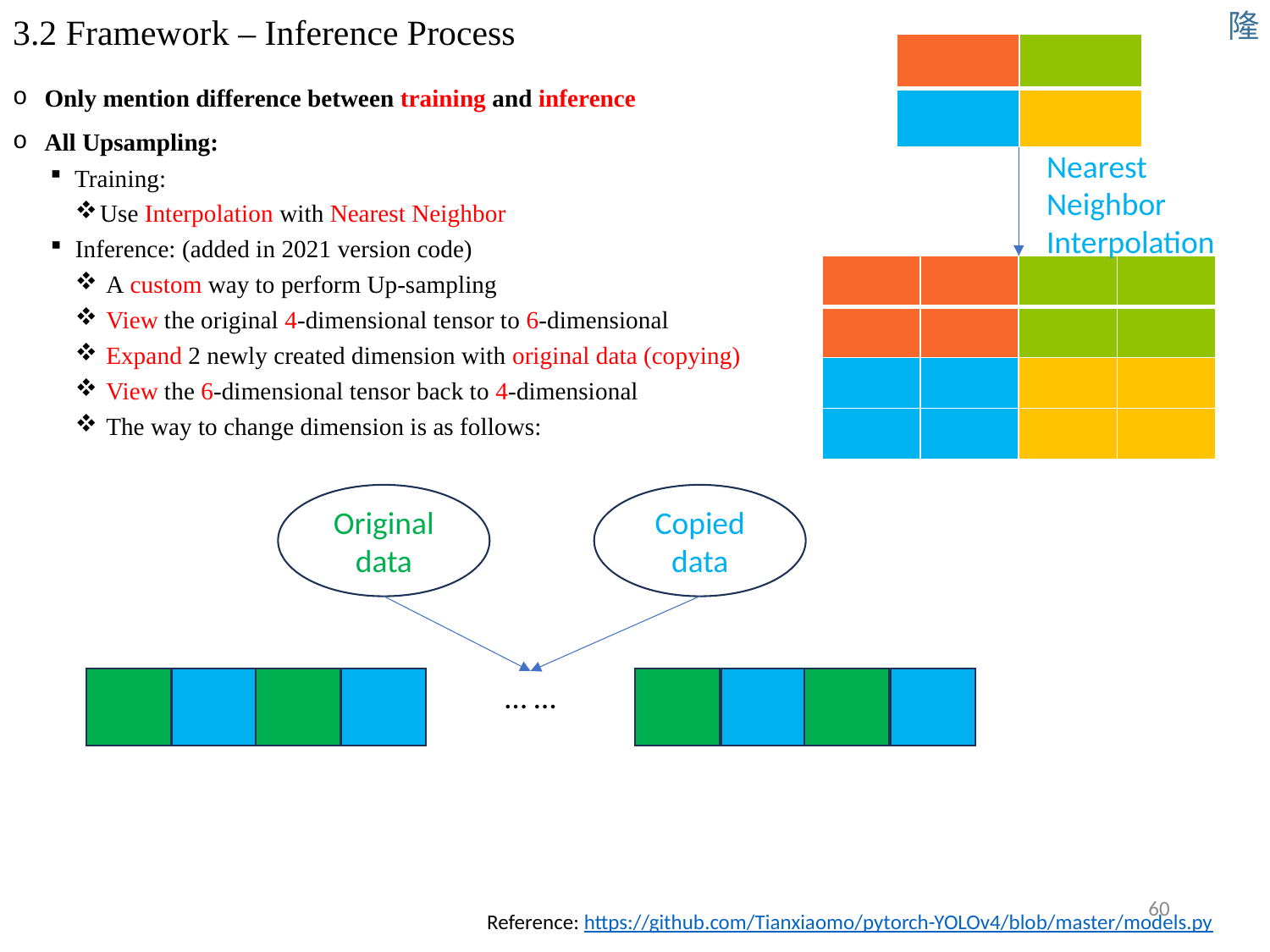

隆
# 3.2 Framework – Inference Process
|  |  |
| --- | --- |
|  |  |
Only mention difference between training and inference
All Upsampling:
Training:
Use Interpolation with Nearest Neighbor
Inference: (added in 2021 version code)
 A custom way to perform Up-sampling
 View the original 4-dimensional tensor to 6-dimensional
 Expand 2 newly created dimension with original data (copying)
 View the 6-dimensional tensor back to 4-dimensional
 The way to change dimension is as follows:

Nearest Neighbor Interpolation
|  |  |  |  |
| --- | --- | --- | --- |
|  |  |  |  |
|  |  |  |  |
|  |  |  |  |
Original data
Copied data

… …
60
Reference: https://github.com/Tianxiaomo/pytorch-YOLOv4/blob/master/models.py